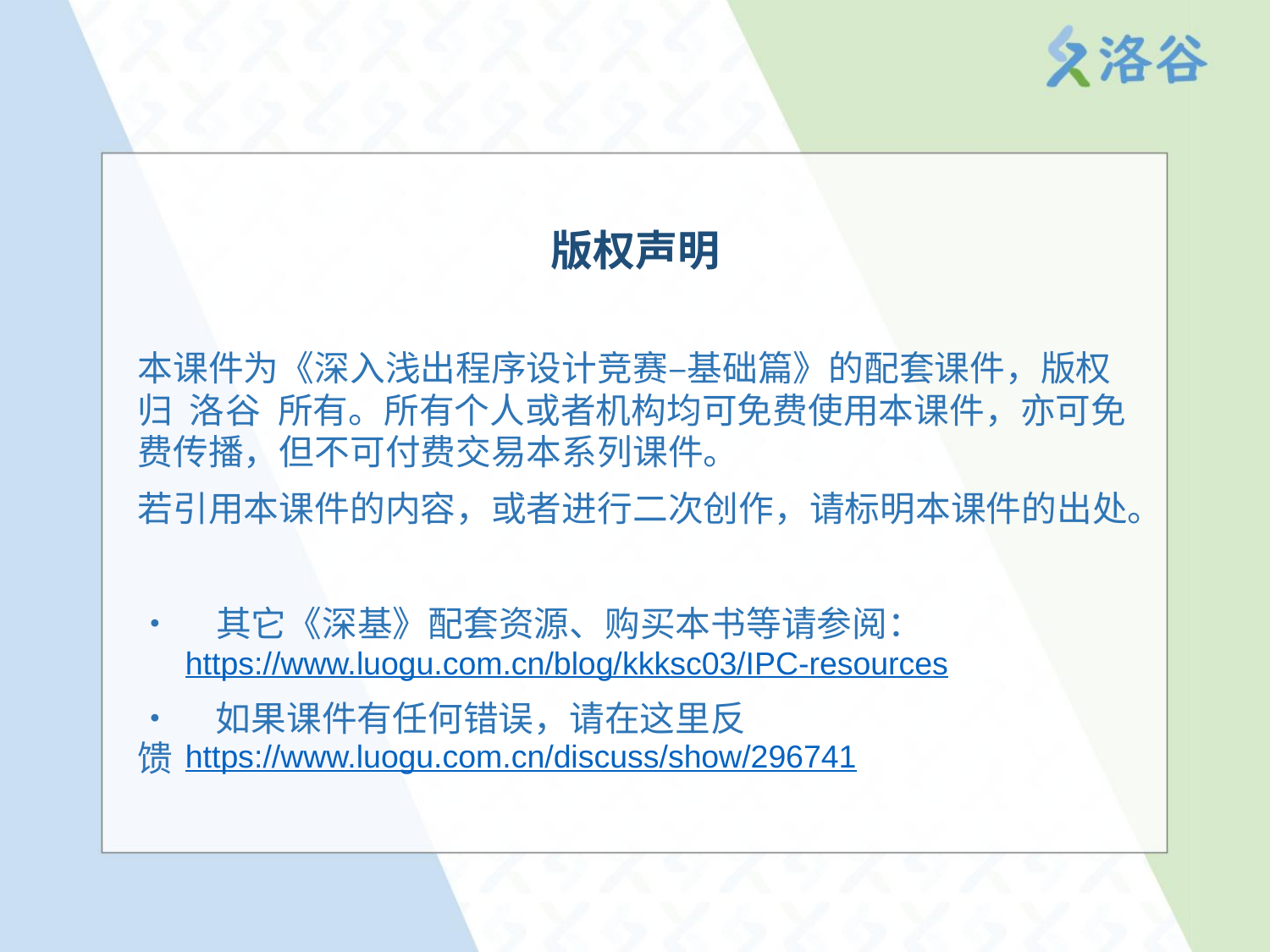

版权声明
本课件为《深入浅出程序设计竞赛–基础篇》的配套课件，版权
归 洛谷 所有。所有个人或者机构均可免费使用本课件，亦可免
费传播，但不可付费交易本系列课件。
若引用本课件的内容，或者进行二次创作，请标明本课件的出处。
• 其它《深基》配套资源、购买本书等请参阅：
https://www.luogu.com.cn/blog/kkksc03/IPC-resources
• 如果课件有任何错误，请在这里反馈
https://www.luogu.com.cn/discuss/show/296741